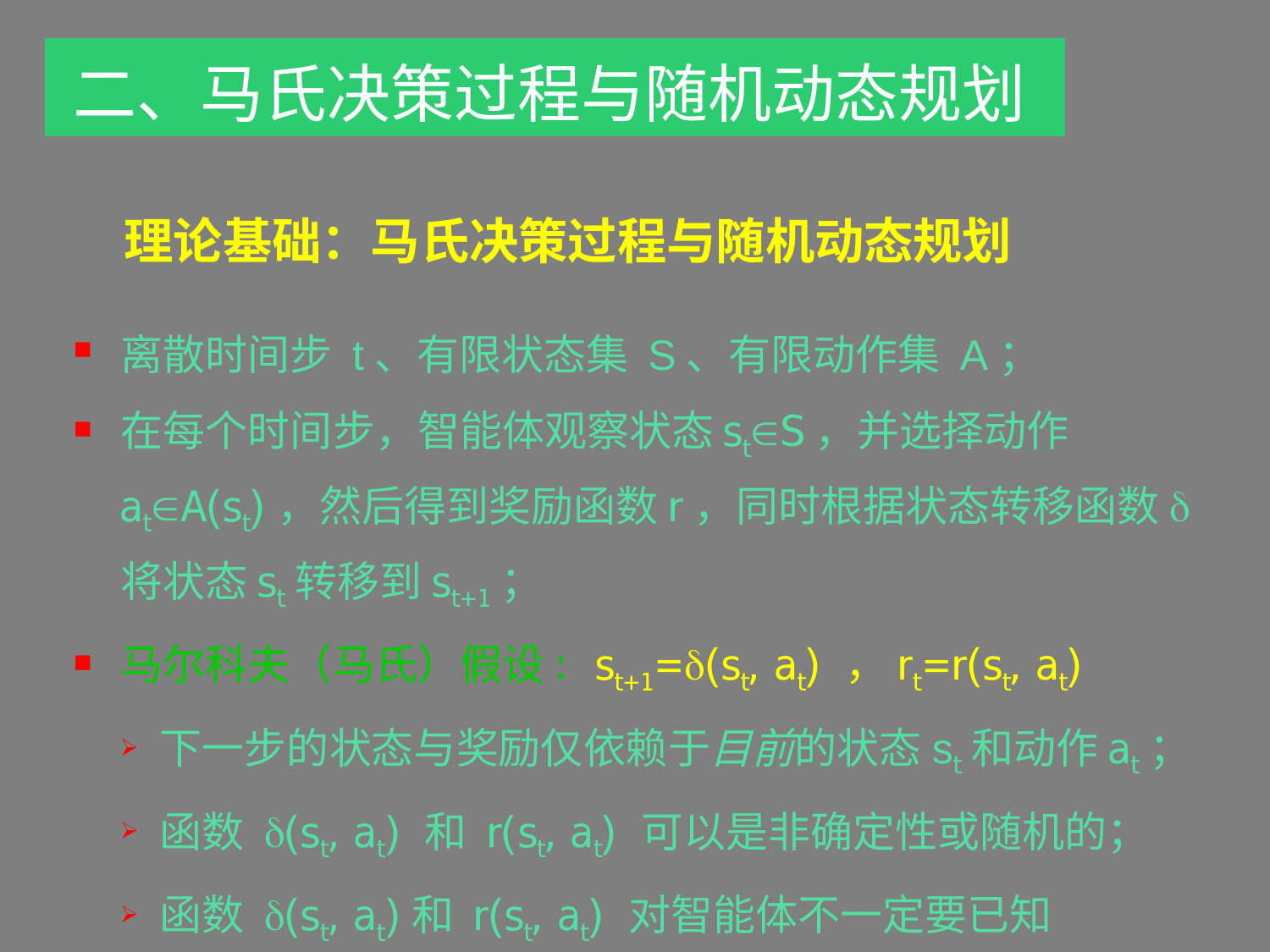

二、马氏决策过程与随机动态规划
  理论基础：马氏决策过程与随机动态规划
离散时间步 t、有限状态集 S、有限动作集 A；
在每个时间步，智能体观察状态st∈S，并选择动作at∈A(st)，然后得到奖励函数r，同时根据状态转移函数δ将状态st转移到st+1；
马尔科夫（马氏）假设:  st+1=δ(st, at) ，rt=r(st, at)
下一步的状态与奖励仅依赖于目前的状态st和动作at；
函数 δ(st, at) 和 r(st, at) 可以是非确定性或随机的；
函数 δ(st, at)和 r(st, at) 对智能体不一定要已知